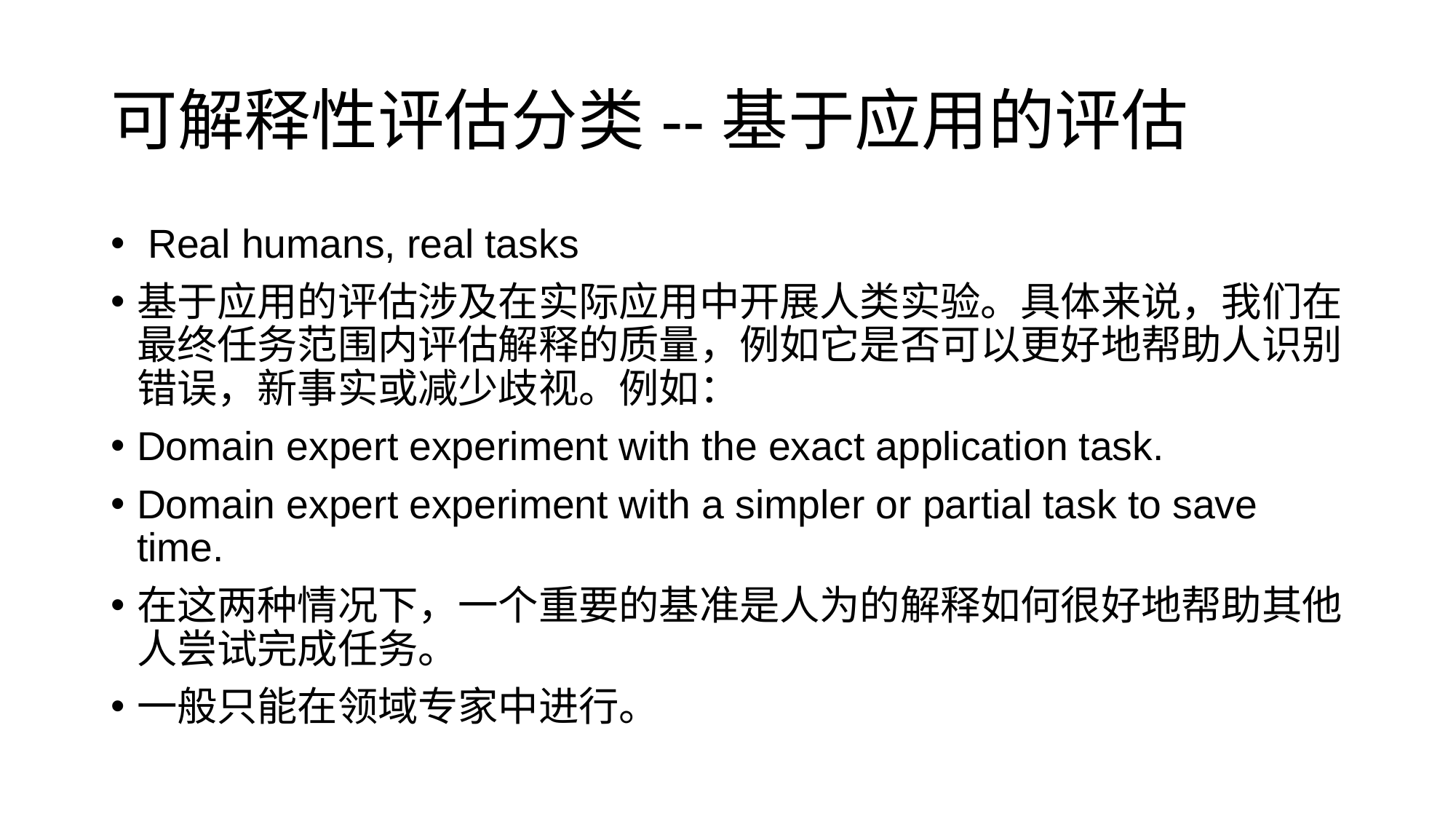

# 可解释性评估分类--基于应用的评估
 Real humans, real tasks
基于应用的评估涉及在实际应用中开展人类实验。具体来说，我们在最终任务范围内评估解释的质量，例如它是否可以更好地帮助人识别错误，新事实或减少歧视。例如：
Domain expert experiment with the exact application task.
Domain expert experiment with a simpler or partial task to save time.
在这两种情况下，一个重要的基准是人为的解释如何很好地帮助其他人尝试完成任务。
一般只能在领域专家中进行。